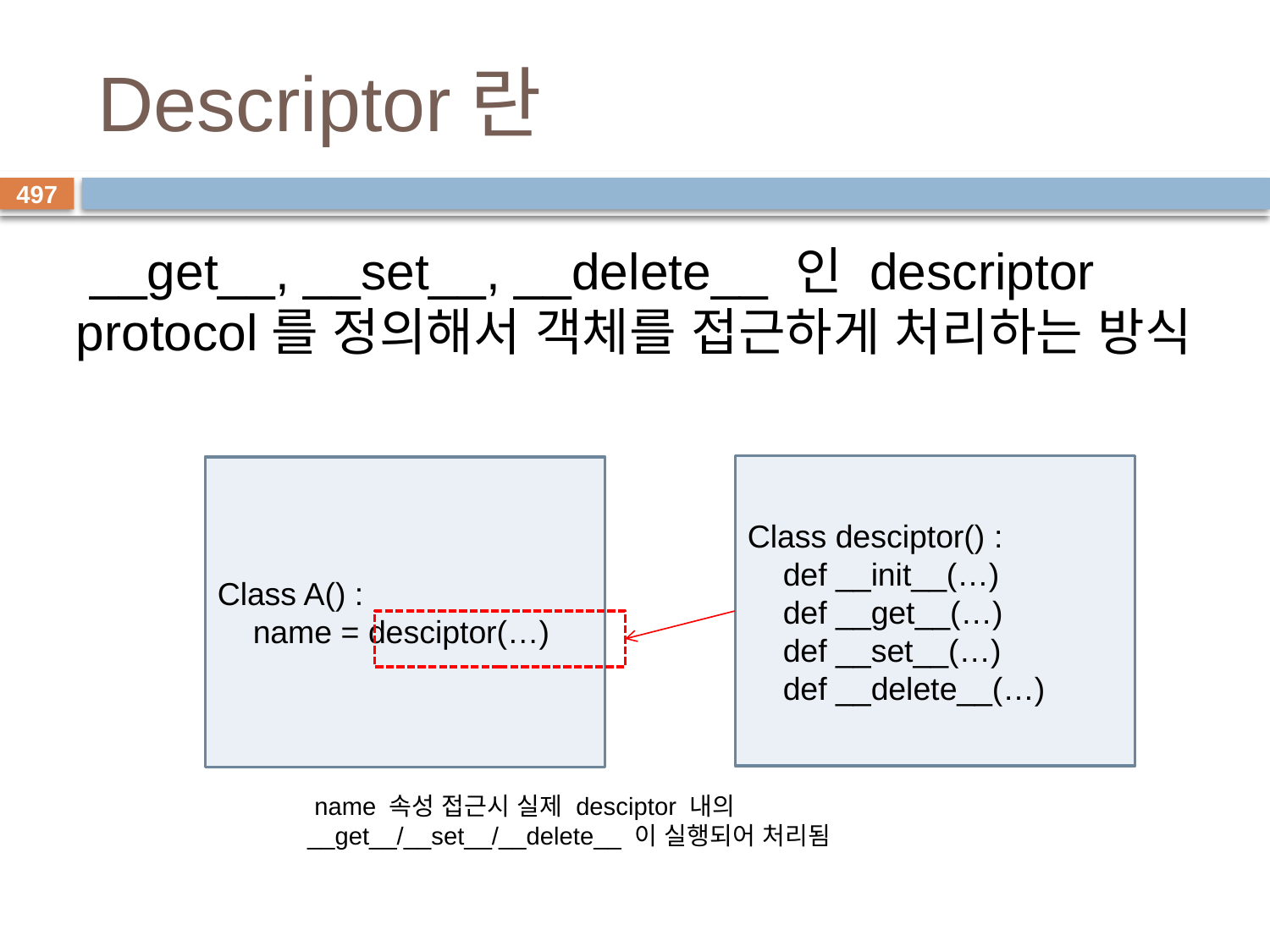

# Descriptor란
497
 __get__, __set__, __delete__ 인 descriptor protocol를 정의해서 객체를 접근하게 처리하는 방식
Class desciptor() :
    def __init__(…)
    def __get__(…)
    def __set__(…)
    def __delete__(…)
Class A() :
    name = desciptor(…)

 name 속성 접근시 실제 desciptor 내의 __get__/__set__/__delete__ 이 실행되어 처리됨